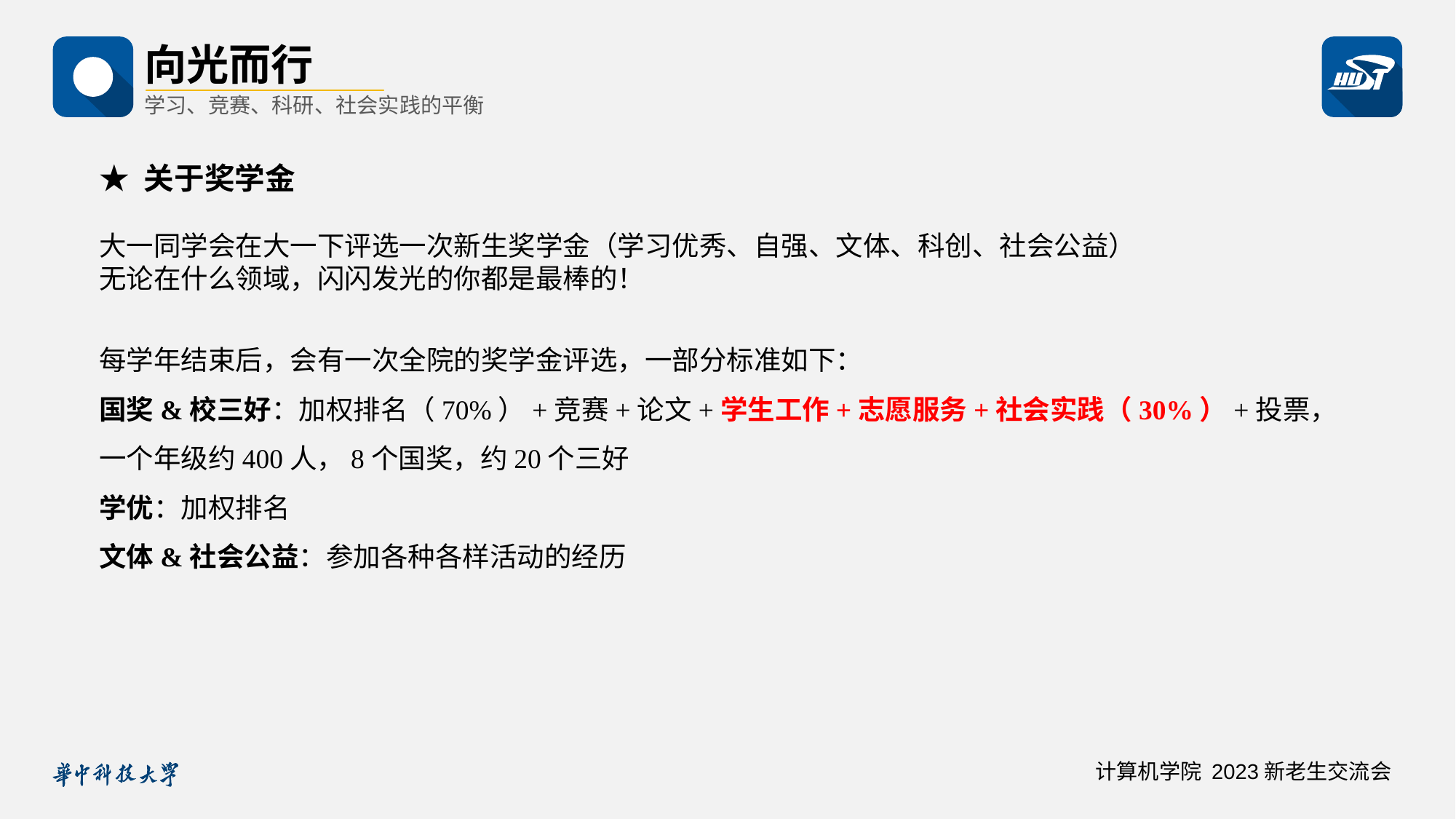

向光而行
学习、竞赛、科研、社会实践的平衡
★ 关于奖学金

大一同学会在大一下评选一次新生奖学金（学习优秀、自强、文体、科创、社会公益）
无论在什么领域，闪闪发光的你都是最棒的！

每学年结束后，会有一次全院的奖学金评选，一部分标准如下：
国奖&校三好：加权排名（70%）+竞赛+论文+学生工作+志愿服务+社会实践（30%）+投票，一个年级约400人，8个国奖，约20个三好
学优：加权排名
文体&社会公益：参加各种各样活动的经历